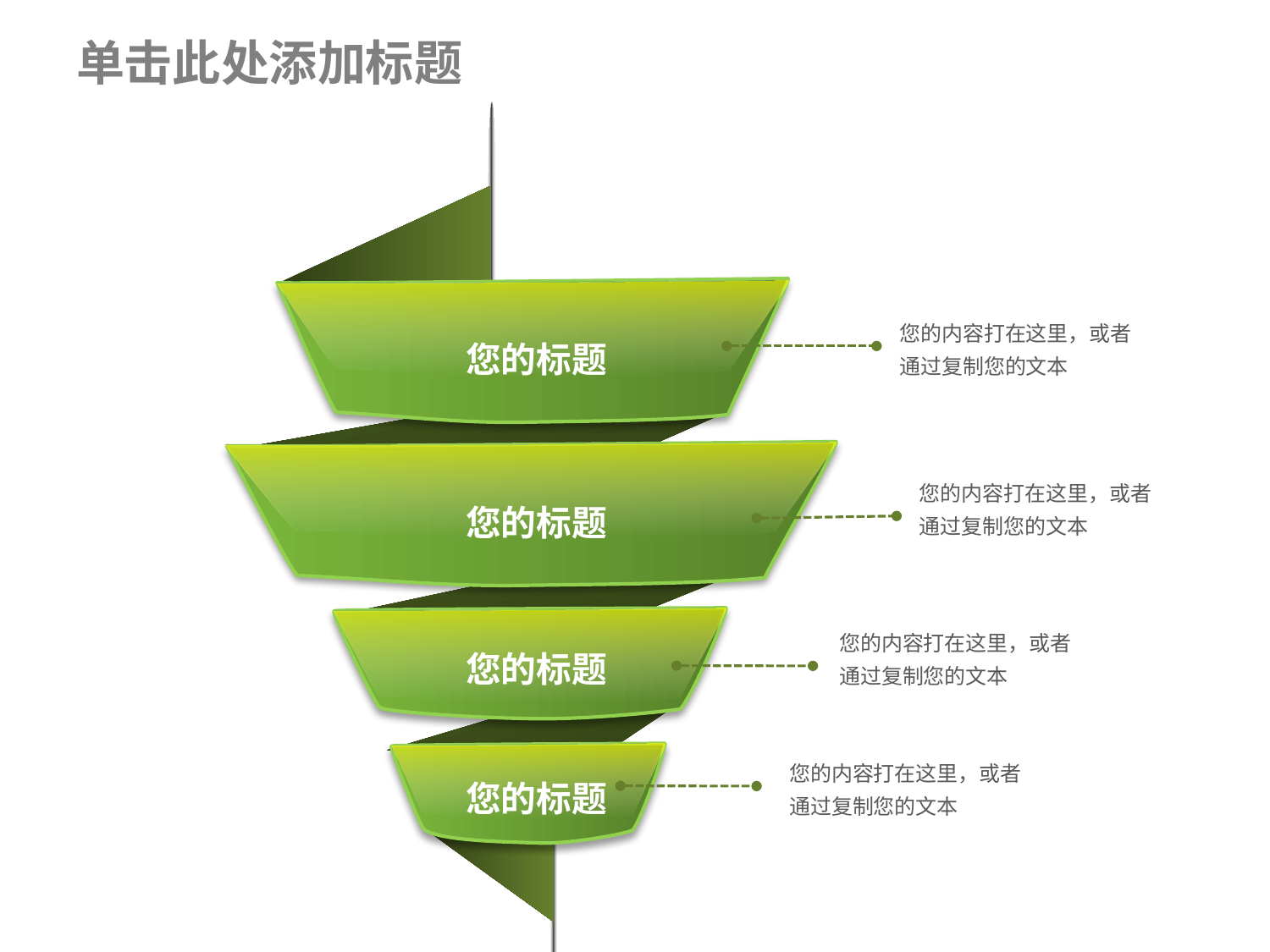

# 单击此处添加标题

您的内容打在这里，或者通过复制您的文本
您的标题

您的内容打在这里，或者通过复制您的文本
您的标题

您的内容打在这里，或者通过复制您的文本
您的标题

您的内容打在这里，或者通过复制您的文本
您的标题